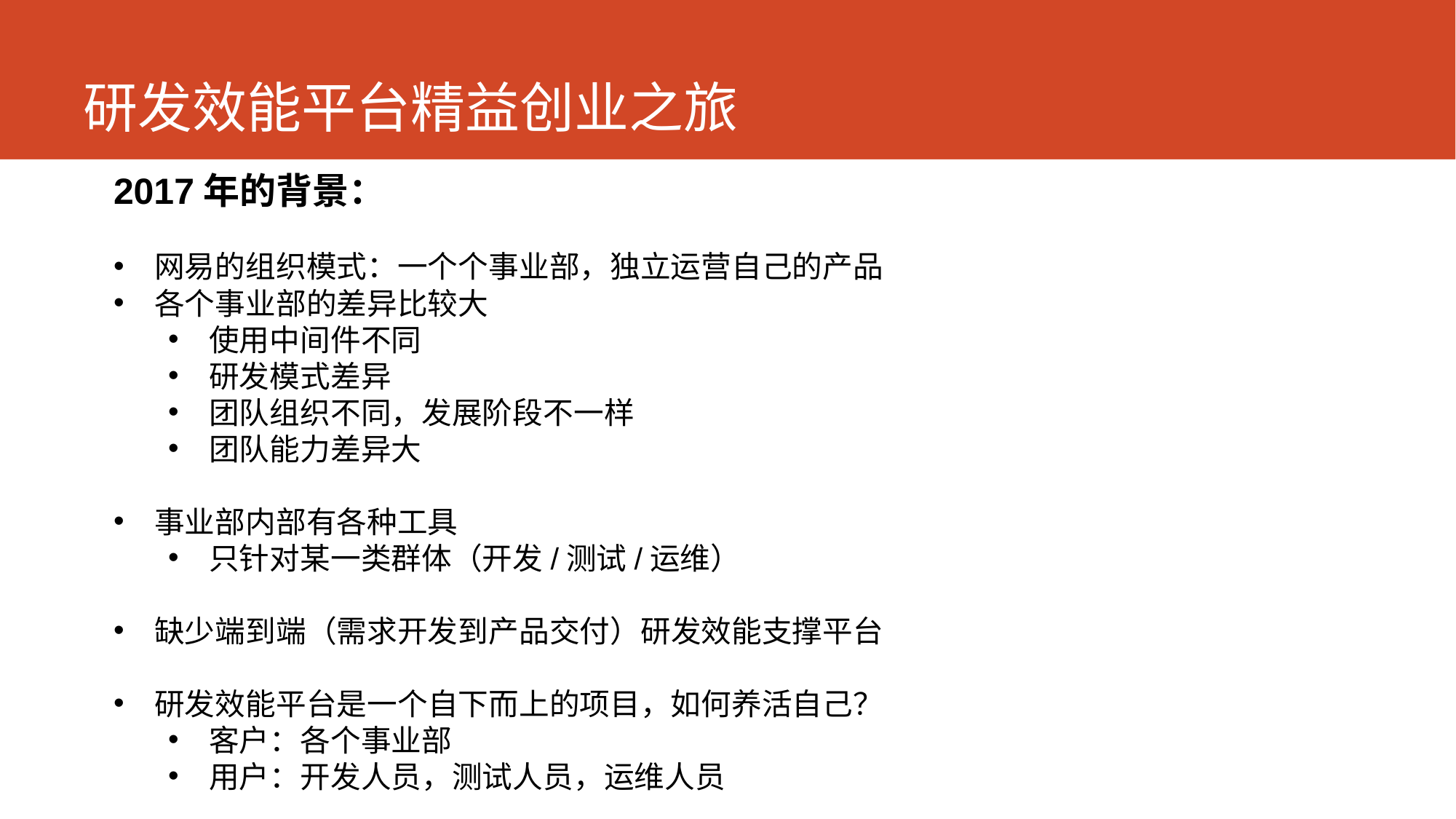

# 研发效能平台精益创业之旅
2017年的背景：

网易的组织模式：一个个事业部，独立运营自己的产品
各个事业部的差异比较大
使用中间件不同
研发模式差异
团队组织不同，发展阶段不一样
团队能力差异大

事业部内部有各种工具
只针对某一类群体（开发/测试/运维）

缺少端到端（需求开发到产品交付）研发效能支撑平台

研发效能平台是一个自下而上的项目，如何养活自己？
客户：各个事业部
用户：开发人员，测试人员，运维人员